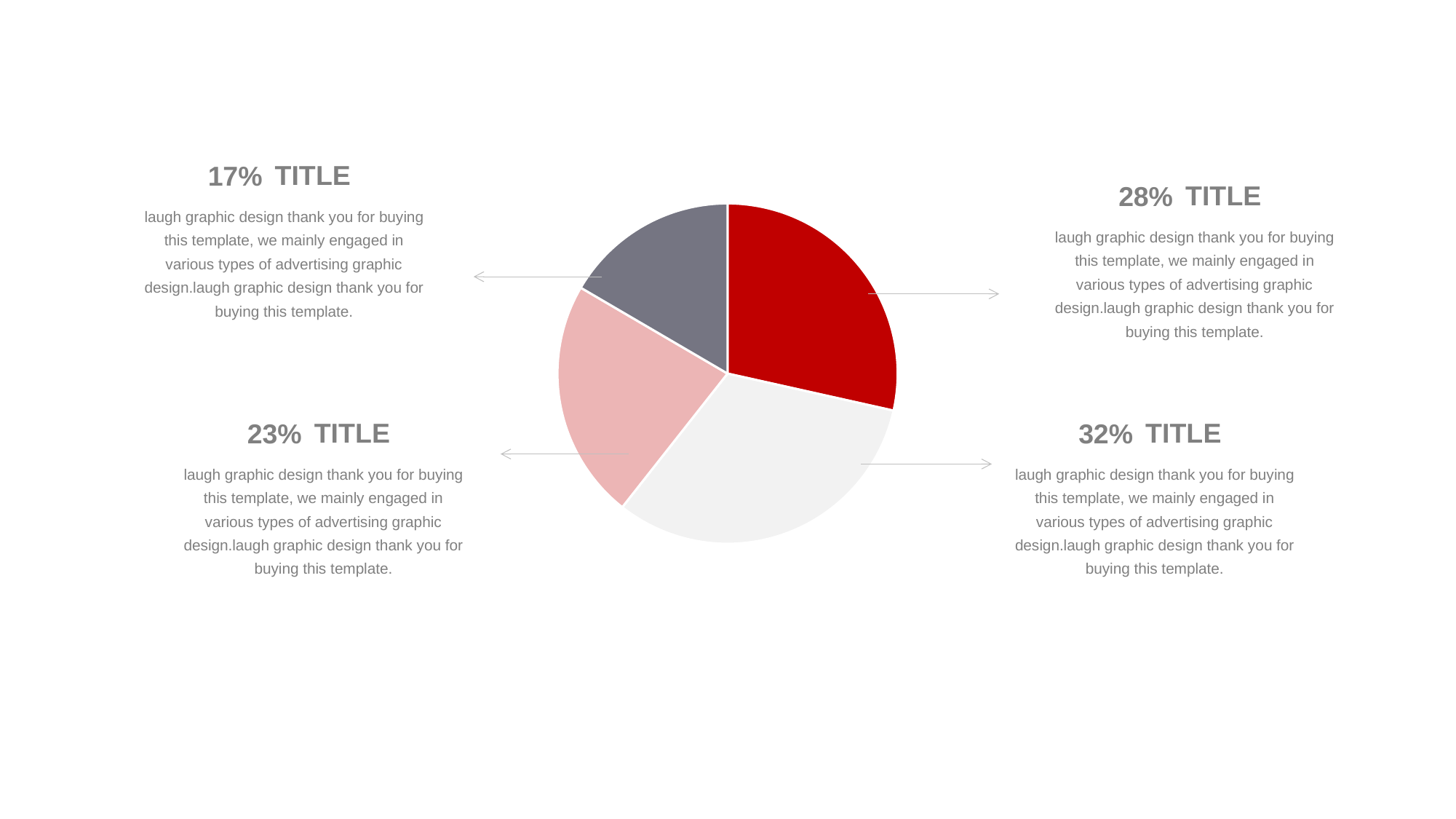

TITLE
17%
TITLE
28%
laugh graphic design thank you for buying this template, we mainly engaged in various types of advertising graphic design.laugh graphic design thank you for buying this template.

### Chart

| Category | 销售额 |
|---|---|
| 第一季度 | 5.5 |
| 第二季度 | 6.2 |
| 第三季度 | 4.4 |
| 第四季度 | 3.2 |
laugh graphic design thank you for buying this template, we mainly engaged in various types of advertising graphic design.laugh graphic design thank you for buying this template.
TITLE
TITLE
23%
32%
laugh graphic design thank you for buying this template, we mainly engaged in various types of advertising graphic design.laugh graphic design thank you for buying this template.
laugh graphic design thank you for buying this template, we mainly engaged in various types of advertising graphic design.laugh graphic design thank you for buying this template.